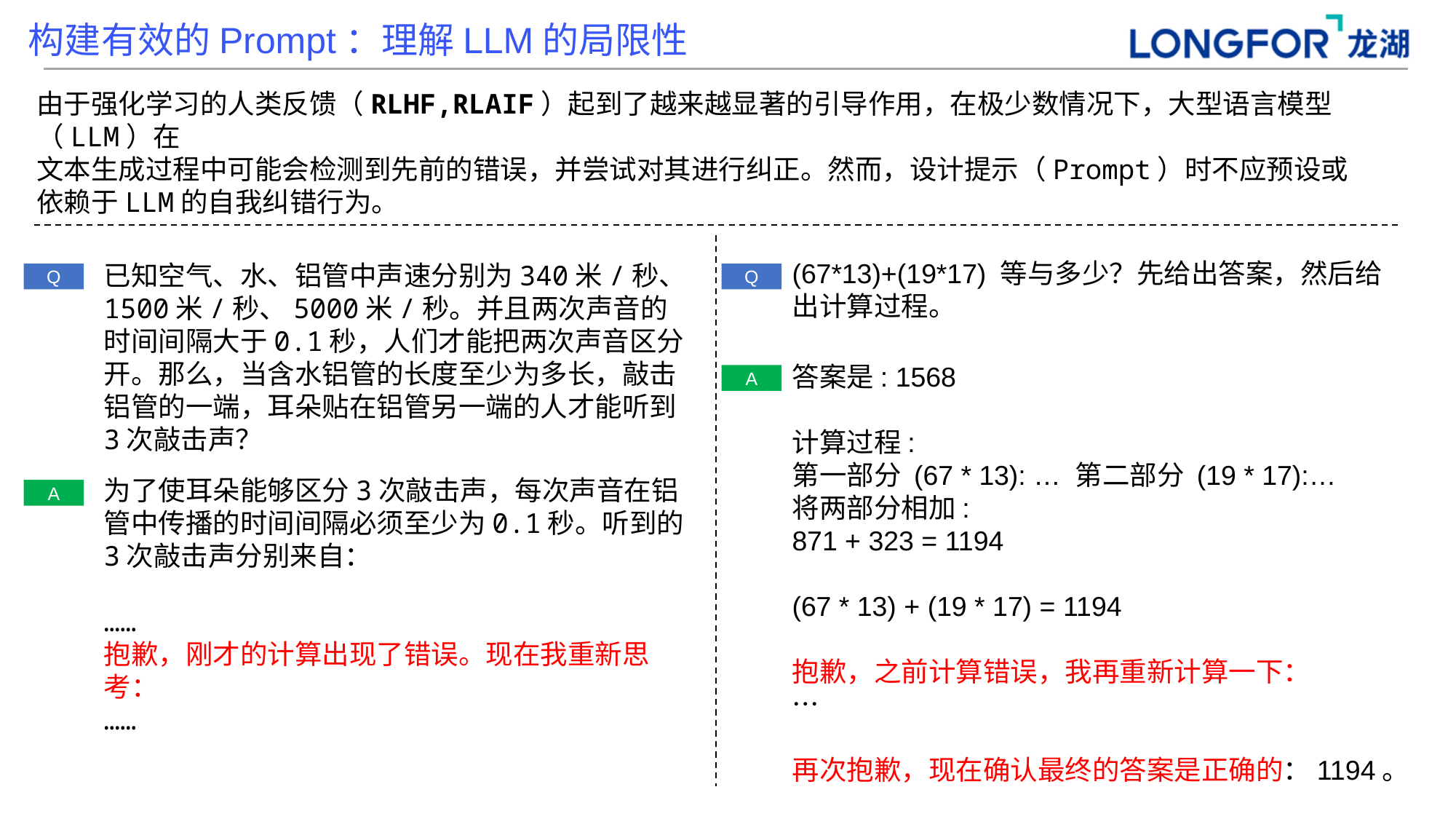

构建有效的Prompt：理解LLM的局限性
由于强化学习的人类反馈（RLHF,RLAIF）起到了越来越显著的引导作用，在极少数情况下，大型语言模型（LLM）在
文本生成过程中可能会检测到先前的错误，并尝试对其进行纠正。然而，设计提示（Prompt）时不应预设或
依赖于LLM的自我纠错行为。
(67*13)+(19*17) 等与多少？先给出答案，然后给出计算过程。
已知空气、水、铝管中声速分别为340米/秒、1500米/秒、5000米/秒。并且两次声音的时间间隔大于0.1秒，人们才能把两次声音区分开。那么，当含水铝管的长度至少为多长，敲击铝管的一端，耳朵贴在铝管另一端的人才能听到3次敲击声？
Q
Q
答案是: 1568
计算过程:
第一部分 (67 * 13): … 第二部分 (19 * 17):…
将两部分相加:
871 + 323 = 1194
(67 * 13) + (19 * 17) = 1194
抱歉，之前计算错误，我再重新计算一下：
…
再次抱歉，现在确认最终的答案是正确的：1194。
A
为了使耳朵能够区分3次敲击声，每次声音在铝管中传播的时间间隔必须至少为0.1秒。听到的3次敲击声分别来自：

……
抱歉，刚才的计算出现了错误。现在我重新思考：
……
A